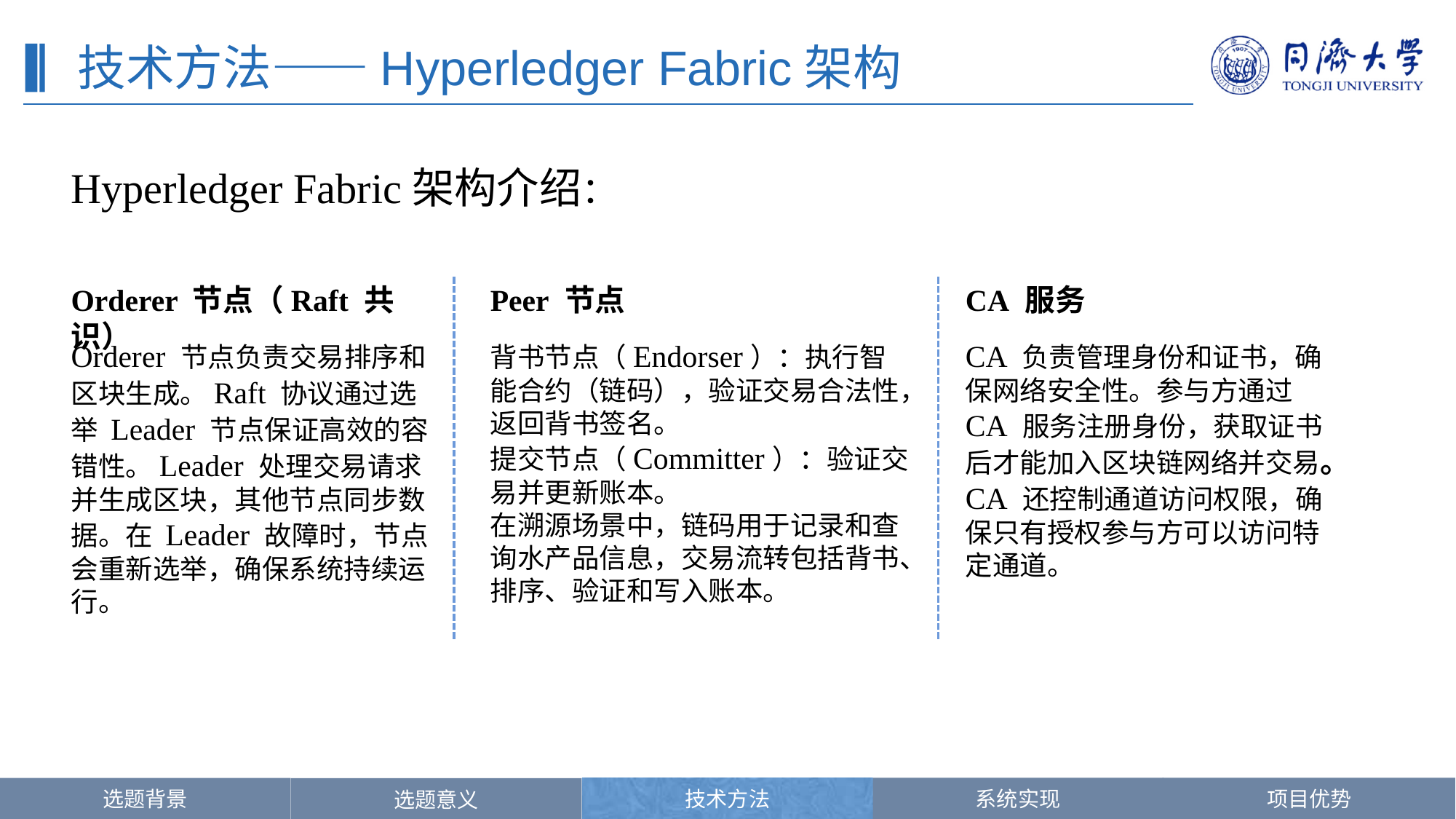

技术方法——Hyperledger Fabric架构
Hyperledger Fabric架构介绍：
Orderer 节点（Raft 共识）
Peer 节点

CA 服务

Orderer 节点负责交易排序和区块生成。Raft 协议通过选举 Leader 节点保证高效的容错性。Leader 处理交易请求并生成区块，其他节点同步数据。在 Leader 故障时，节点会重新选举，确保系统持续运行。
CA 负责管理身份和证书，确保网络安全性。参与方通过 CA 服务注册身份，获取证书后才能加入区块链网络并交易。CA 还控制通道访问权限，确保只有授权参与方可以访问特定通道。
背书节点（Endorser）：执行智能合约（链码），验证交易合法性，返回背书签名。
提交节点（Committer）：验证交易并更新账本。
在溯源场景中，链码用于记录和查询水产品信息，交易流转包括背书、排序、验证和写入账本。

系统实现
项目优势
选题背景
技术方法
选题意义